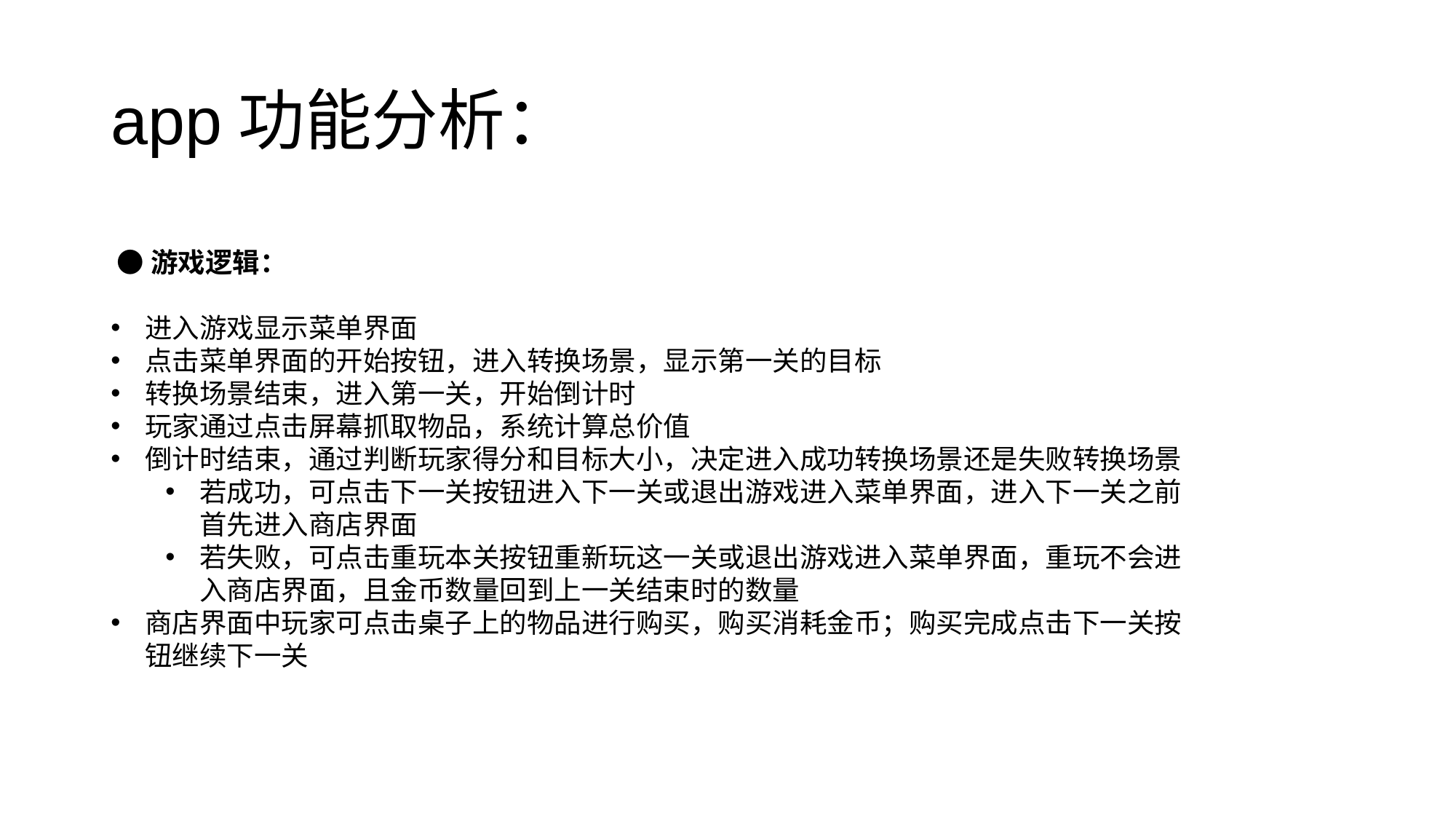

# app功能分析：
 ●游戏逻辑：

进入游戏显示菜单界面
点击菜单界面的开始按钮，进入转换场景，显示第一关的目标
转换场景结束，进入第一关，开始倒计时
玩家通过点击屏幕抓取物品，系统计算总价值
倒计时结束，通过判断玩家得分和目标大小，决定进入成功转换场景还是失败转换场景
若成功，可点击下一关按钮进入下一关或退出游戏进入菜单界面，进入下一关之前首先进入商店界面
若失败，可点击重玩本关按钮重新玩这一关或退出游戏进入菜单界面，重玩不会进入商店界面，且金币数量回到上一关结束时的数量
商店界面中玩家可点击桌子上的物品进行购买，购买消耗金币；购买完成点击下一关按钮继续下一关